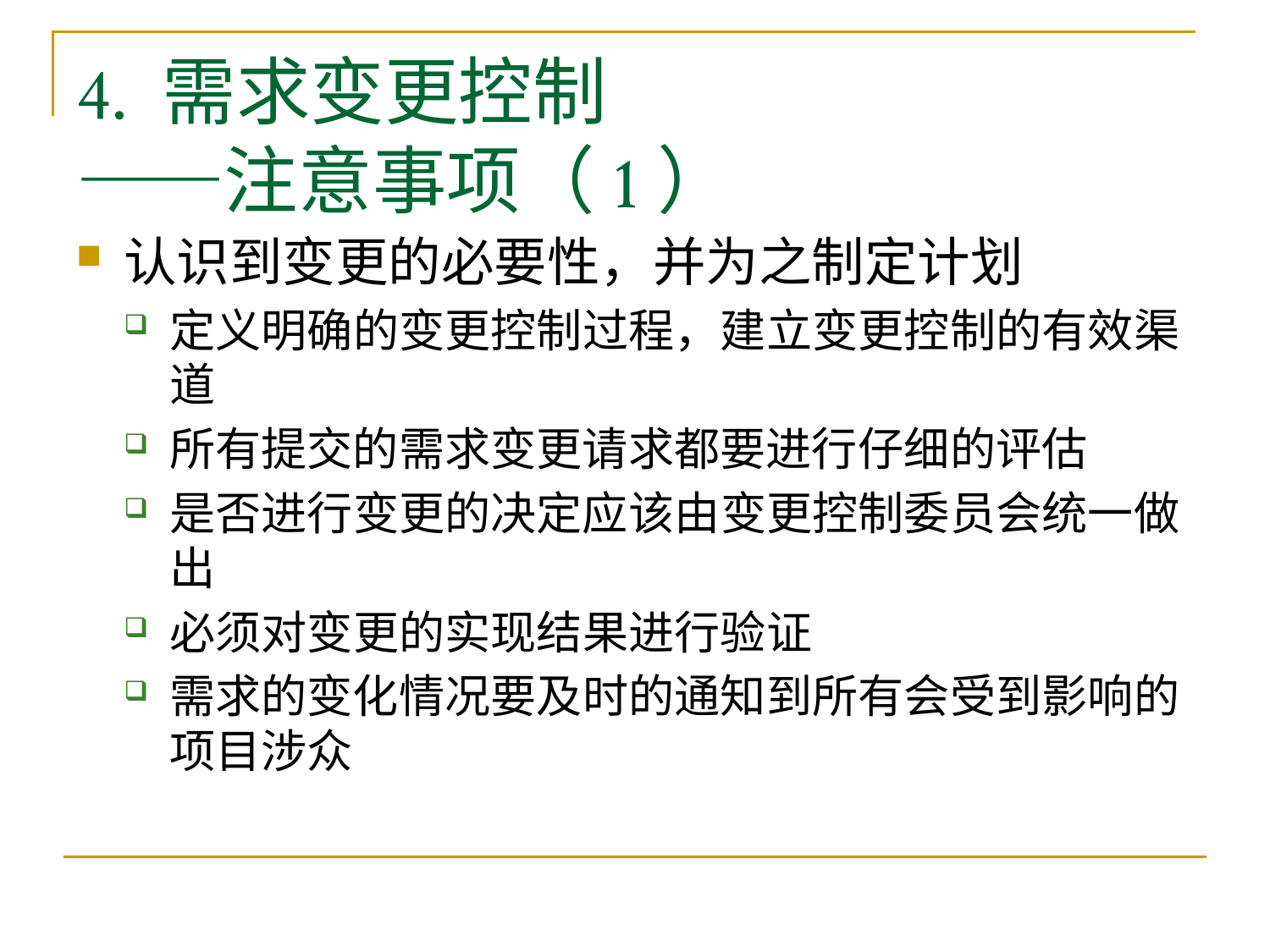

# 4. 需求变更控制 ——注意事项（1）
认识到变更的必要性，并为之制定计划
定义明确的变更控制过程，建立变更控制的有效渠道
所有提交的需求变更请求都要进行仔细的评估
是否进行变更的决定应该由变更控制委员会统一做出
必须对变更的实现结果进行验证
需求的变化情况要及时的通知到所有会受到影响的项目涉众